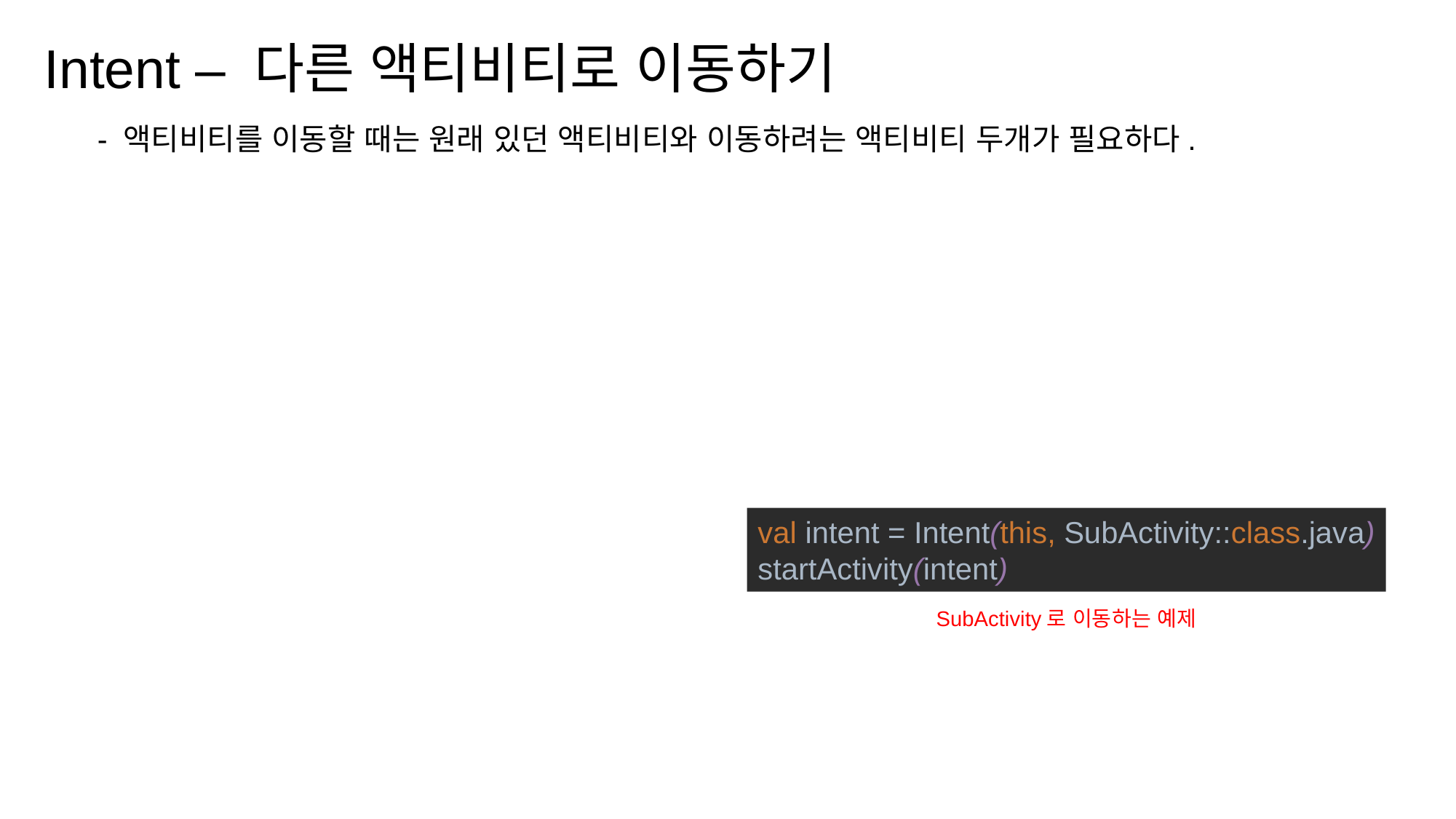

Intent – 다른 액티비티로 이동하기
나눔스퀘어OTF ExtraBold
- 액티비티를 이동할 때는 원래 있던 액티비티와 이동하려는 액티비티 두개가 필요하다.
나눔스퀘어OTF Bold
나눔스퀘어OTF
나눔스퀘어_ac ExtraBold
나눔스퀘어_ac Bold
나눔스퀘어_ac
나눔스퀘어 ExtraBold
val intent = Intent(this, SubActivity::class.java)
startActivity(intent)
나눔스퀘어 Bold
SubActivity로 이동하는 예제
나눔스퀘어
실행 화면
XML
나눔스퀘어 Light
Kotlin